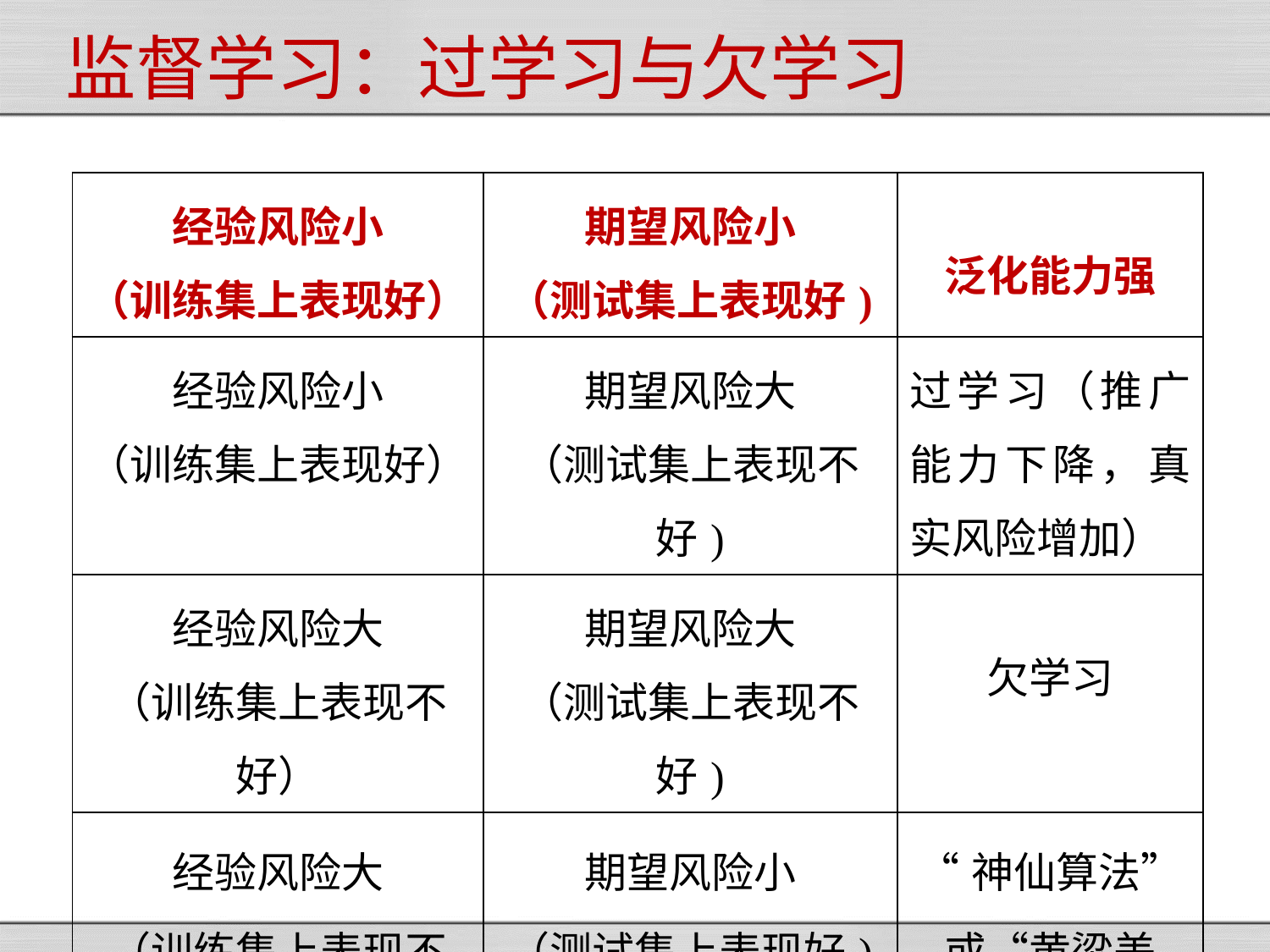

监督学习：过学习与欠学习
| 经验风险小 （训练集上表现好） | 期望风险小 （测试集上表现好) | 泛化能力强 |
| --- | --- | --- |
| 经验风险小 （训练集上表现好） | 期望风险大 （测试集上表现不好) | 过学习（推广能力下降，真实风险增加） |
| 经验风险大 （训练集上表现不好） | 期望风险大 （测试集上表现不好) | 欠学习 |
| 经验风险大 （训练集上表现不好） | 期望风险小 （测试集上表现好) | “神仙算法”或“黄粱美梦” |